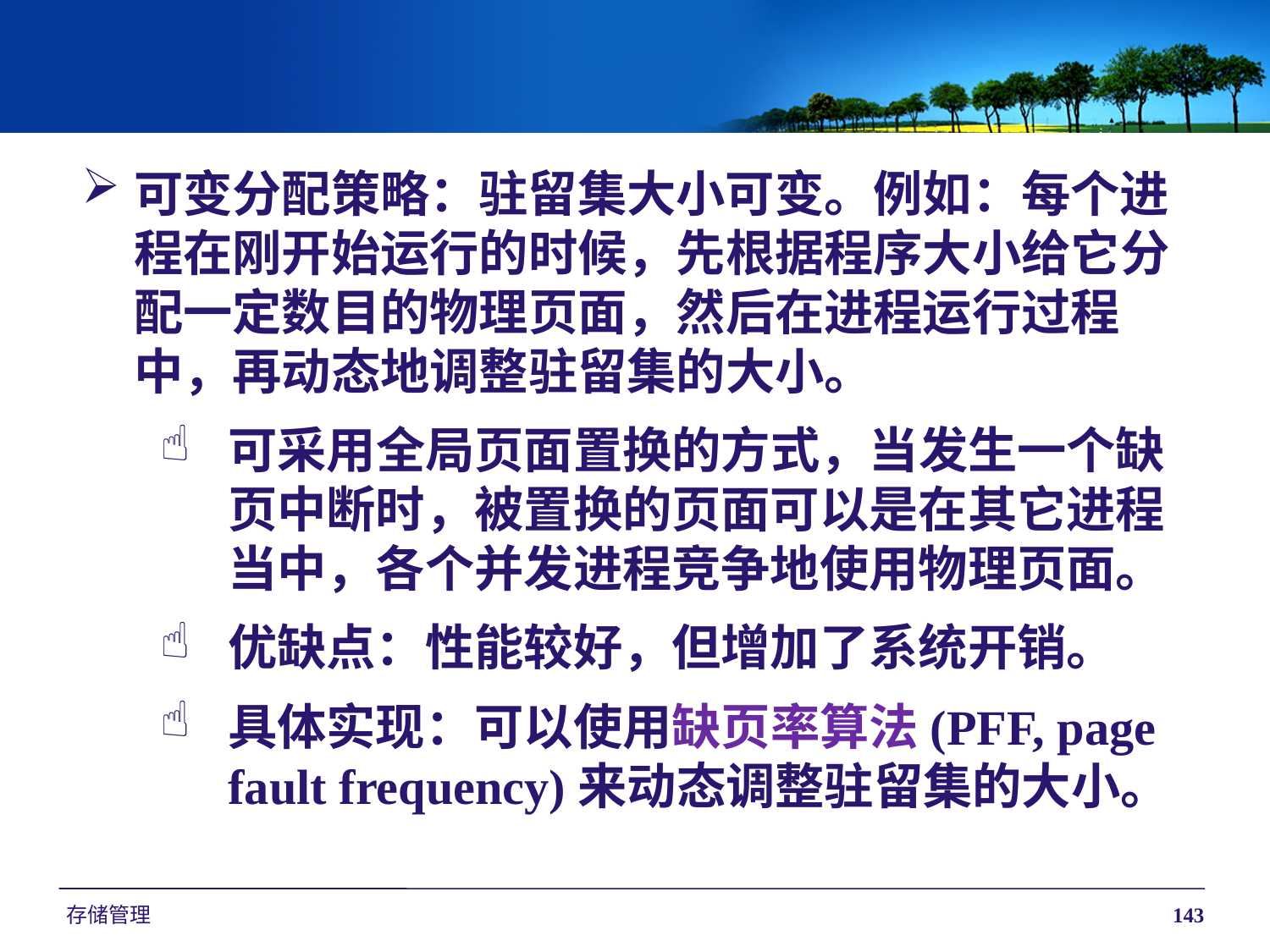

可变分配策略：驻留集大小可变。例如：每个进程在刚开始运行的时候，先根据程序大小给它分配一定数目的物理页面，然后在进程运行过程中，再动态地调整驻留集的大小。
可采用全局页面置换的方式，当发生一个缺页中断时，被置换的页面可以是在其它进程当中，各个并发进程竞争地使用物理页面。
优缺点：性能较好，但增加了系统开销。
具体实现：可以使用缺页率算法(PFF, page fault frequency)来动态调整驻留集的大小。
存储管理
143